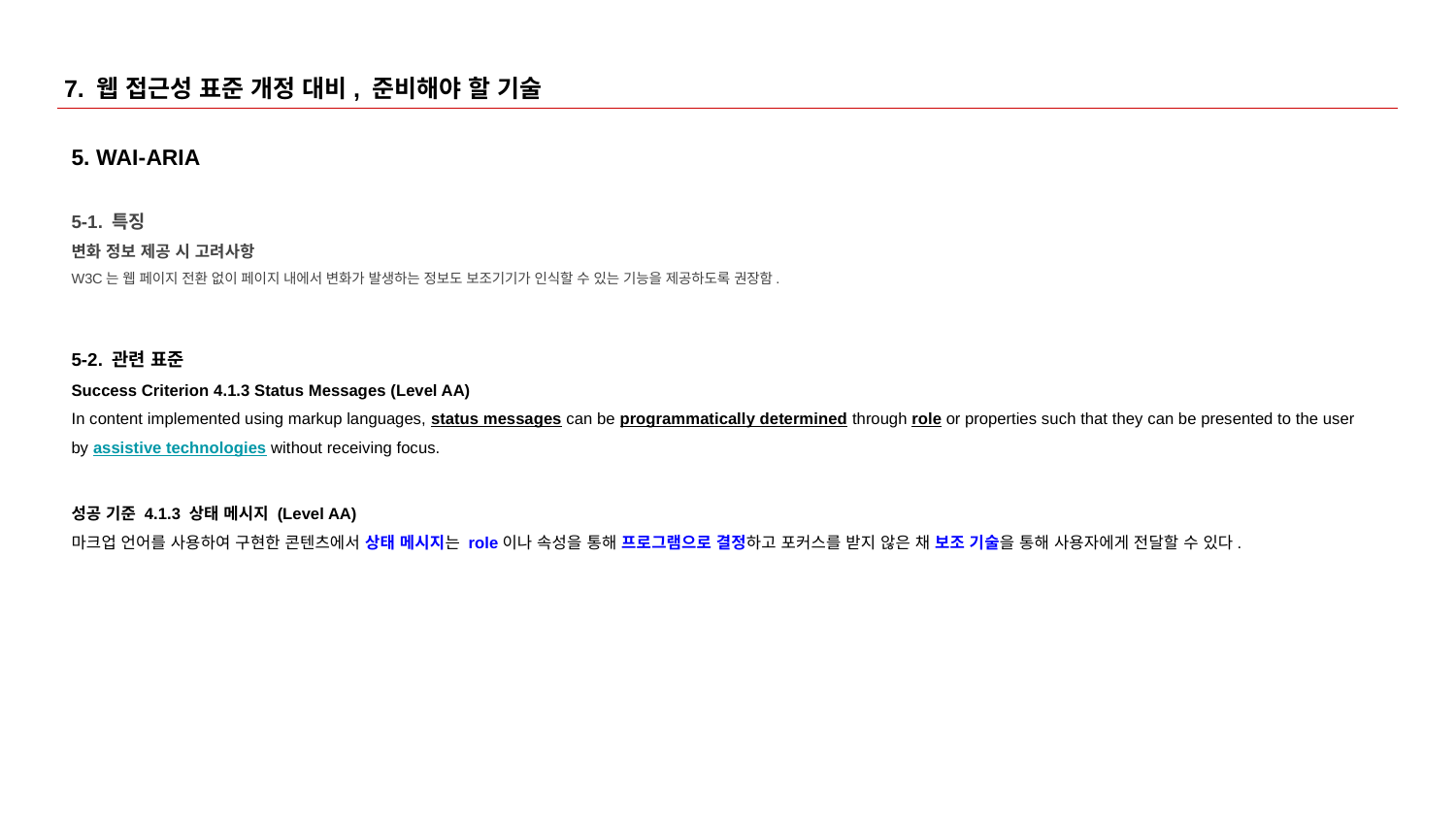

# 7. 웹 접근성 표준 개정 대비, 준비해야 할 기술
5. WAI-ARIA

5-1. 특징
변화 정보 제공 시 고려사항
W3C는 웹 페이지 전환 없이 페이지 내에서 변화가 발생하는 정보도 보조기기가 인식할 수 있는 기능을 제공하도록 권장함.

5-2. 관련 표준
Success Criterion 4.1.3 Status Messages (Level AA)
In content implemented using markup languages, status messages can be programmatically determined through role or properties such that they can be presented to the user by assistive technologies without receiving focus.

성공 기준 4.1.3 상태 메시지 (Level AA)
마크업 언어를 사용하여 구현한 콘텐츠에서 상태 메시지는 role이나 속성을 통해 프로그램으로 결정하고 포커스를 받지 않은 채 보조 기술을 통해 사용자에게 전달할 수 있다.